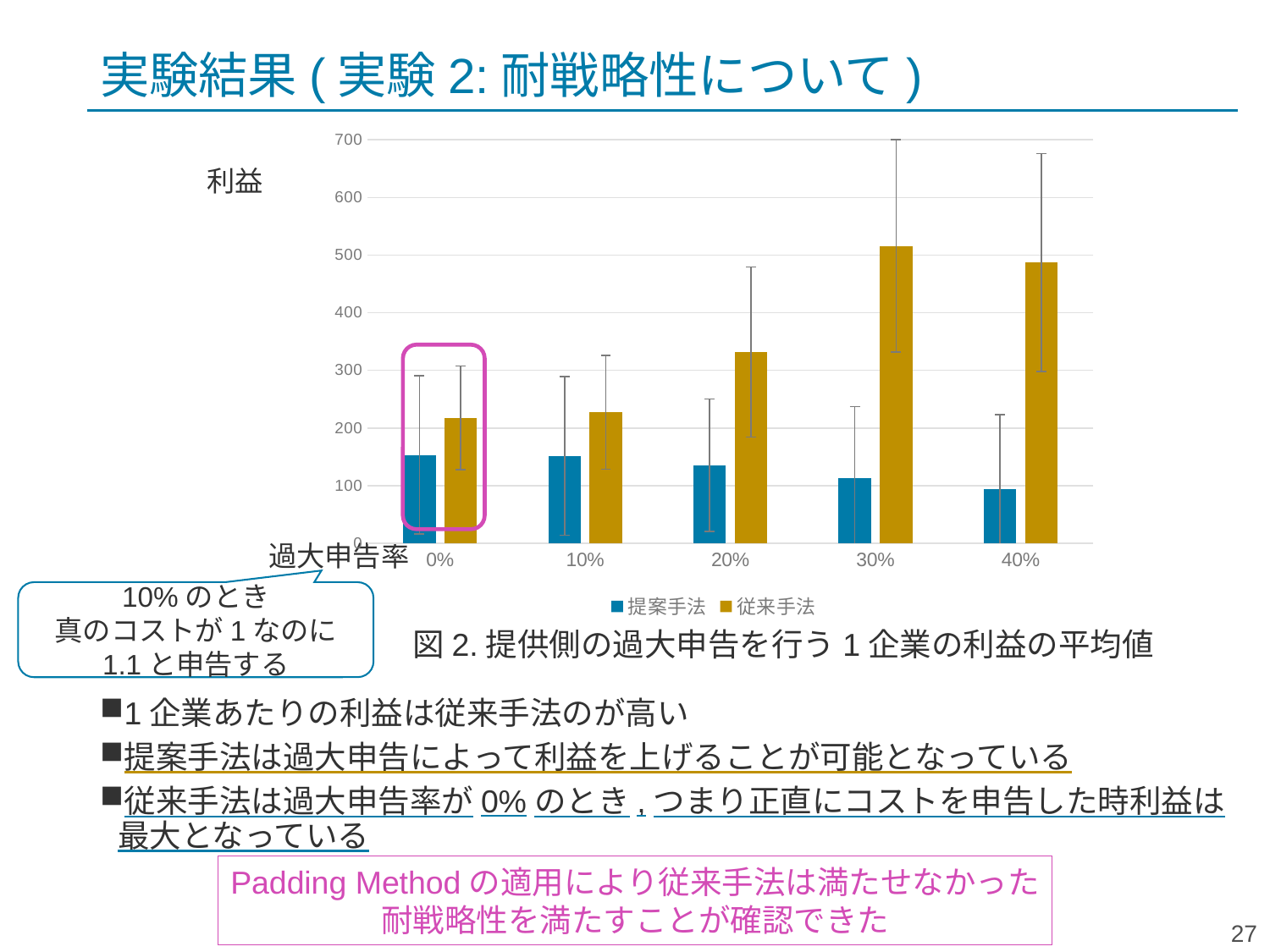

# 実験結果(実験2:耐戦略性について)

### Chart

| Category | 提案手法 | 従来手法 |
|---|---|---|
| 0 | 153.519656103525 | 217.715816791441 |
| 0.1 | 151.83070406396695 | 227.157290970195 |
| 0.2 | 135.49789327510967 | 331.776617567985 |
| 0.3 | 112.50423495825905 | 515.839602719829 |
| 0.4 | 93.82830556829495 | 486.906278490114 |
利益

過大申告率
10%のとき
真のコストが1なのに
1.1と申告する
図2.提供側の過大申告を行う1企業の利益の平均値
1企業あたりの利益は従来手法のが高い
提案手法は過大申告によって利益を上げることが可能となっている
従来手法は過大申告率が0%のとき,つまり正直にコストを申告した時利益は
最大となっている

Padding Methodの適用により従来手法は満たせなかった
耐戦略性を満たすことが確認できた
27